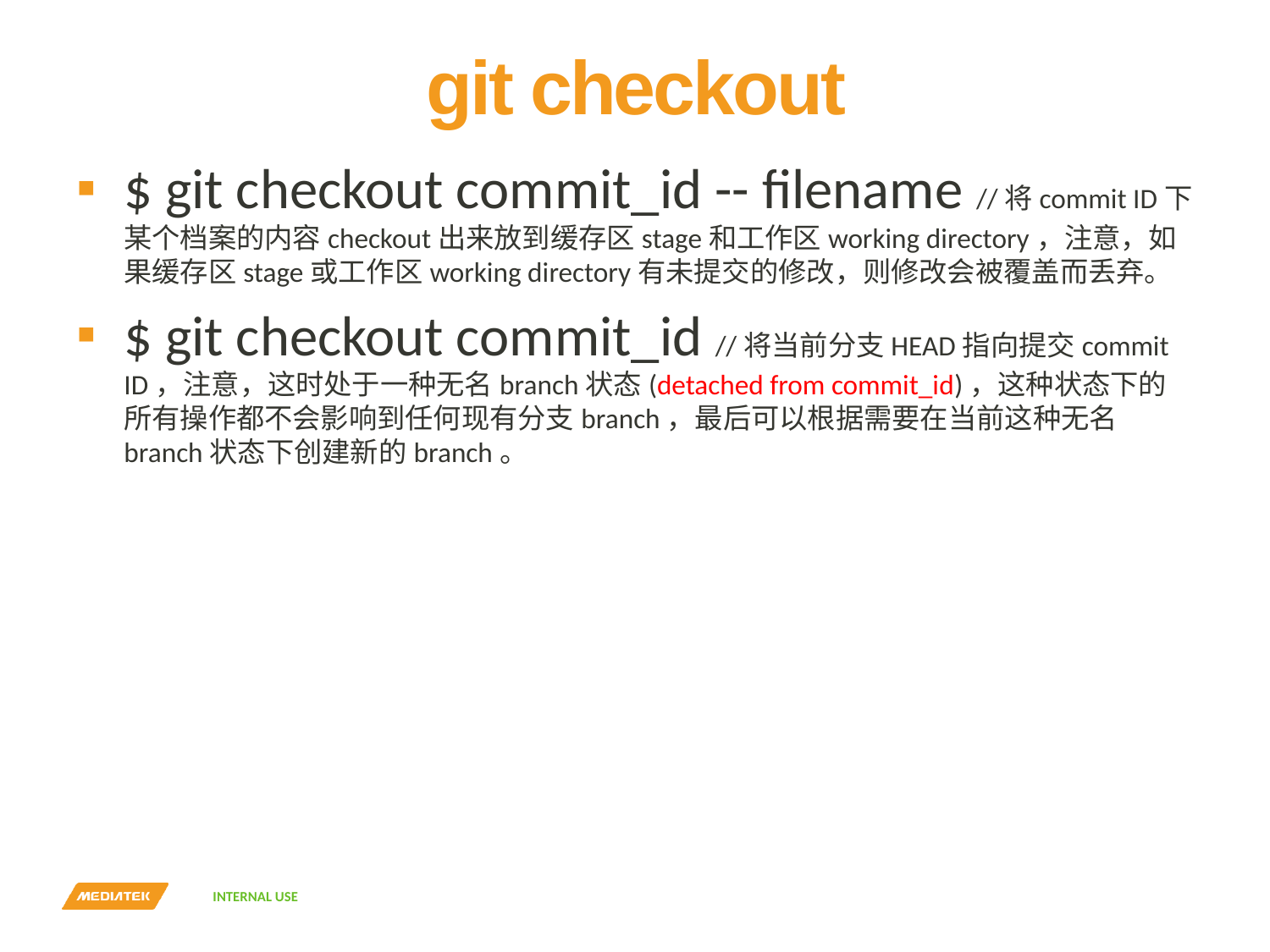

# git checkout
$ git checkout commit_id -- filename //将commit ID下某个档案的内容checkout出来放到缓存区stage和工作区working directory，注意，如果缓存区stage或工作区working directory有未提交的修改，则修改会被覆盖而丢弃。
$ git checkout commit_id //将当前分支HEAD指向提交commit ID，注意，这时处于一种无名branch状态(detached from commit_id)，这种状态下的所有操作都不会影响到任何现有分支branch，最后可以根据需要在当前这种无名branch状态下创建新的branch。